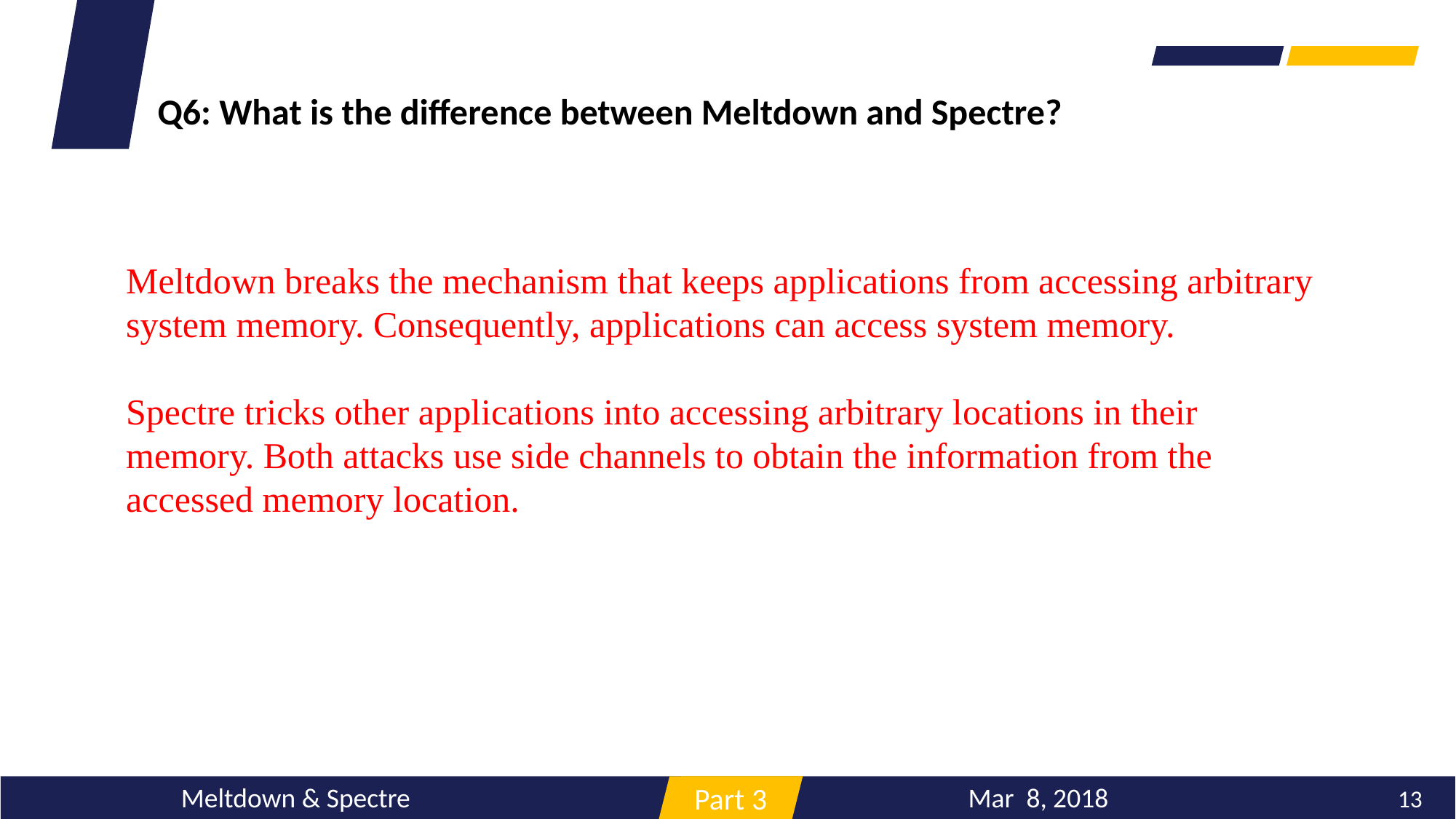

Q6: What is the difference between Meltdown and Spectre?
Meltdown breaks the mechanism that keeps applications from accessing arbitrary system memory. Consequently, applications can access system memory.

Spectre tricks other applications into accessing arbitrary locations in their memory. Both attacks use side channels to obtain the information from the accessed memory location.
海量数据
Mar  8, 2018
Meltdown & Spectre
13

Part 3